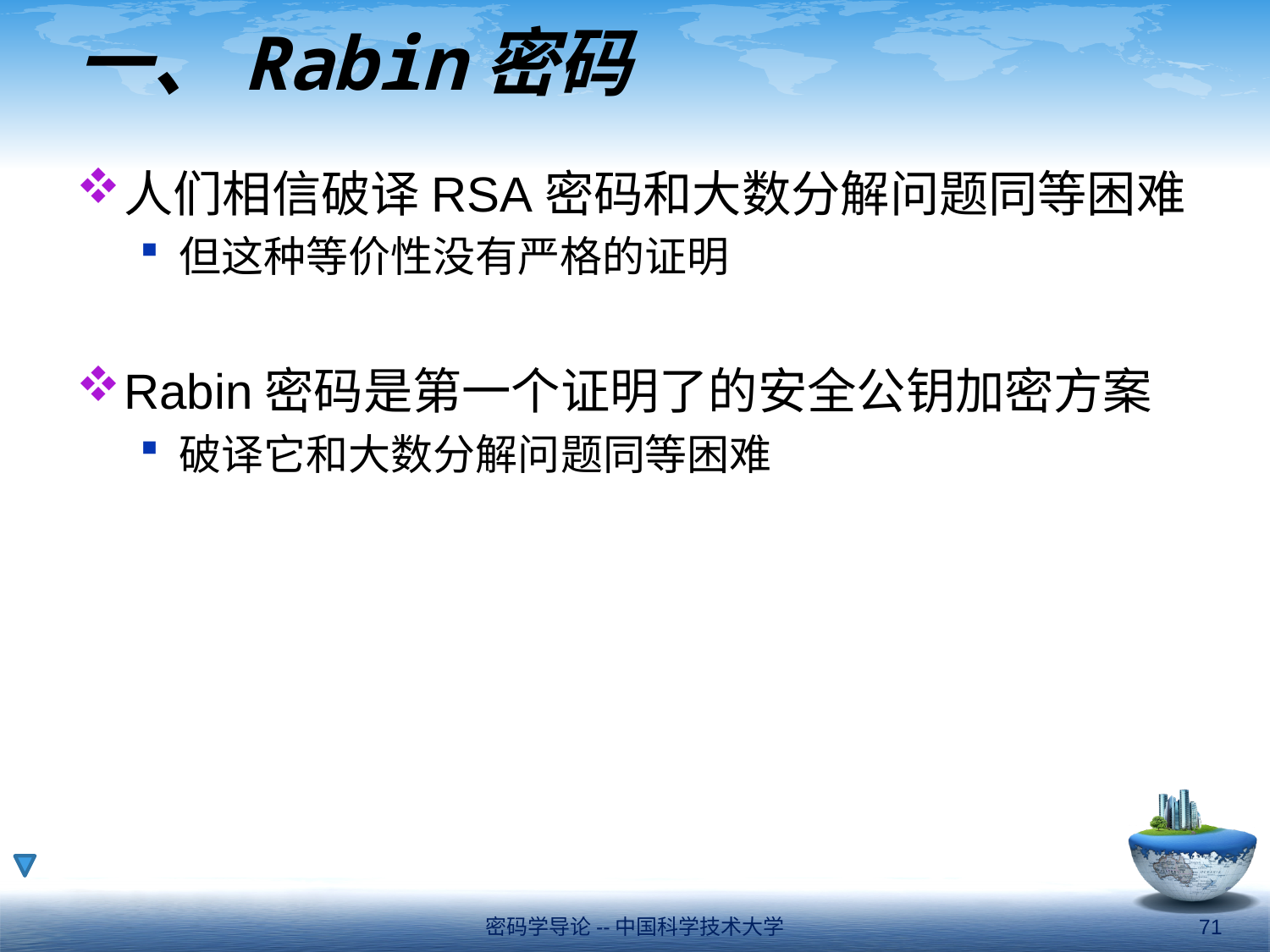

# 一、Rabin密码
人们相信破译RSA密码和大数分解问题同等困难
但这种等价性没有严格的证明

Rabin密码是第一个证明了的安全公钥加密方案
破译它和大数分解问题同等困难

密码学导论--中国科学技术大学
71